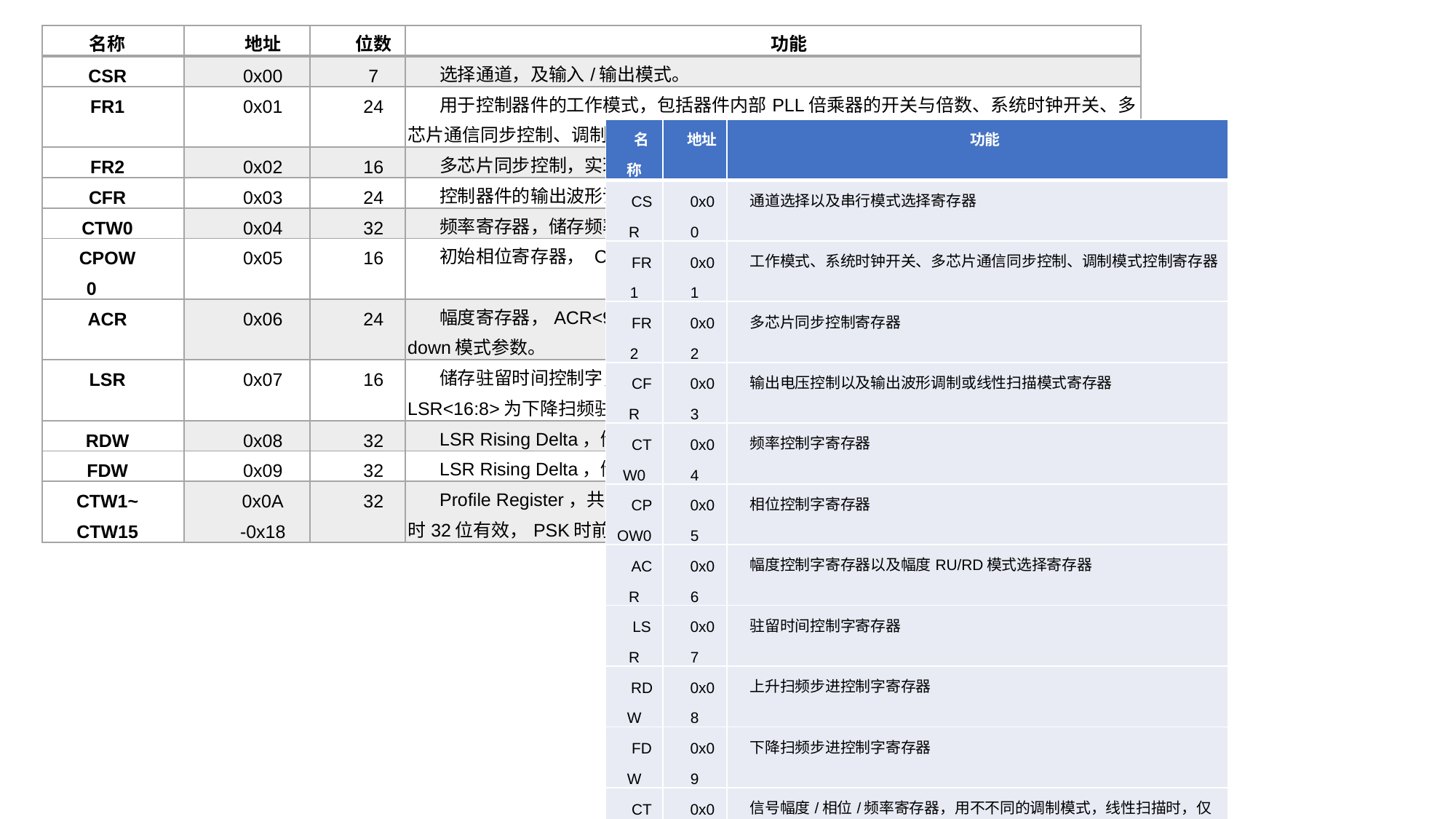

| 名称 | 地址 | 位数 | 功能 |
| --- | --- | --- | --- |
| CSR | 0x00 | 7 | 选择通道，及输入/输出模式。 |
| FR1 | 0x01 | 24 | 用于控制器件的工作模式，包括器件内部PLL倍乘器的开关与倍数、系统时钟开关、多芯片通信同步控制、调制输出模式控制等。 |
| FR2 | 0x02 | 16 | 多芯片同步控制，实现主从控制。 |
| CFR | 0x03 | 24 | 控制器件的输出波形调制或线性扫描模式，及输出电流大小控制。 |
| CTW0 | 0x04 | 32 | 频率寄存器，储存频率控制字，32位有效。 |
| CPOW0 | 0x05 | 16 | 初始相位寄存器， CPOW0<13：0>14位有效。 |
| ACR | 0x06 | 24 | 幅度寄存器，ACR<9:0>为幅度控制字，ARC<15:10>用于设置幅度ramp up/ramp down模式参数。 |
| LSR | 0x07 | 16 | 储存驻留时间控制字，前8位LSR<16:8>为上升扫频驻留时间控制字RSRR，后8位LSR<16:8>为下降扫频驻留时间控制字FSRR。 |
| RDW | 0x08 | 32 | LSR Rising Delta，储存上升扫频步进控制字，32位有效， |
| FDW | 0x09 | 32 | LSR Rising Delta，储存下降扫频步进控制字，32位有效。 |
| CTW1~ ­CTW15 | 0x0A -0x18 | 32 | Profile Register，共15个，用于储存2-16级FSK、PSK、ASK调制控制字，FSK时32位有效，PSK时前14有效，ASK时前10有效。线性扫描时，仅使用CTW1。 |
| 名称 | 地址 | 功能 |
| --- | --- | --- |
| CSR | 0x00 | 通道选择以及串行模式选择寄存器 |
| FR1 | 0x01 | 工作模式、系统时钟开关、多芯片通信同步控制、调制模式控制寄存器 |
| FR2 | 0x02 | 多芯片同步控制寄存器 |
| CFR | 0x03 | 输出电压控制以及输出波形调制或线性扫描模式寄存器 |
| CTW0 | 0x04 | 频率控制字寄存器 |
| CPOW0 | 0x05 | 相位控制字寄存器 |
| ACR | 0x06 | 幅度控制字寄存器以及幅度RU/RD模式选择寄存器 |
| LSR | 0x07 | 驻留时间控制字寄存器 |
| RDW | 0x08 | 上升扫频步进控制字寄存器 |
| FDW | 0x09 | 下降扫频步进控制字寄存器 |
| CTW 1-15 | 0x0A-0x18 | 信号幅度/相位/频率寄存器，用不不同的调制模式，线性扫描时，仅使用CTW1 |